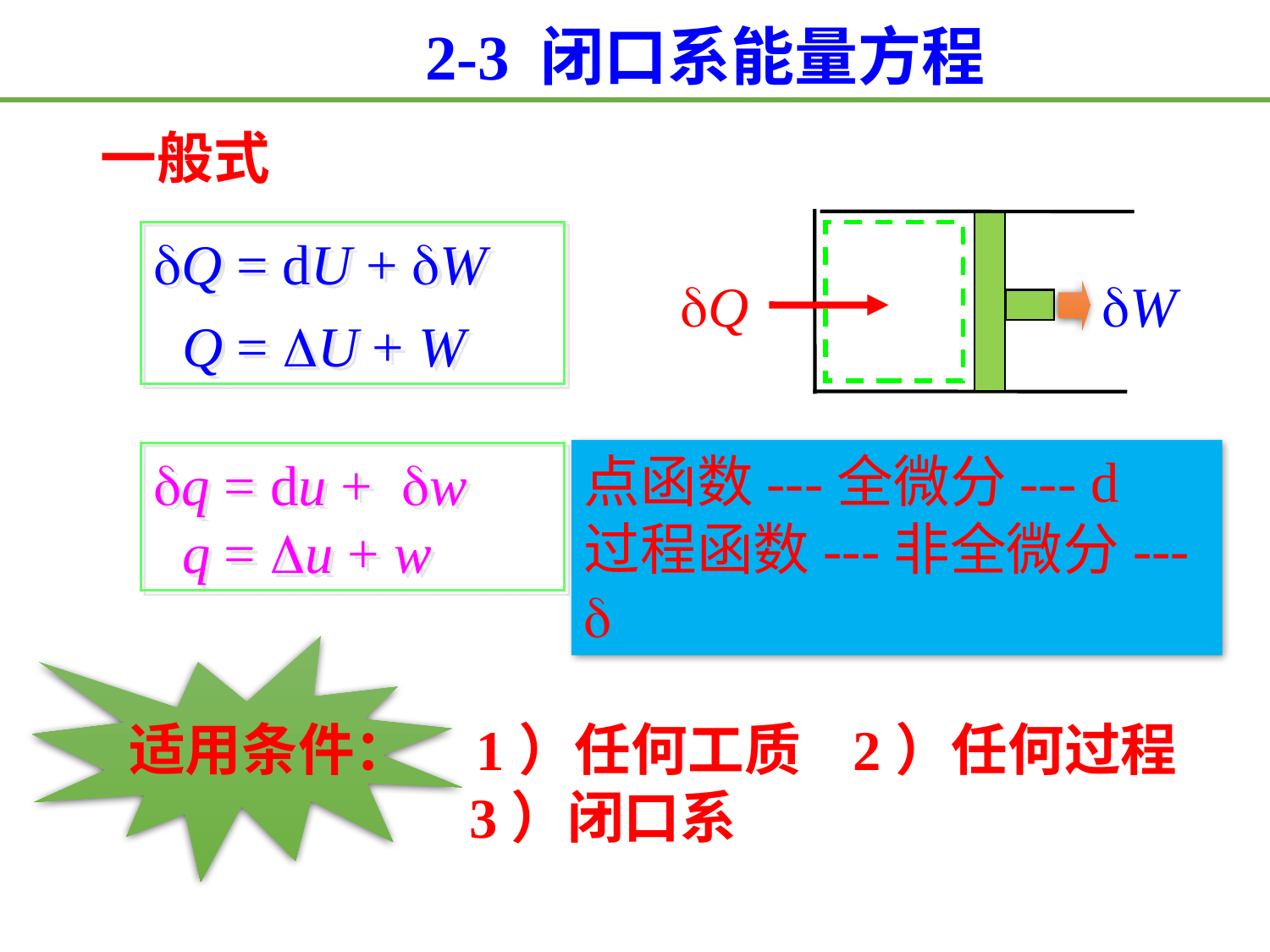

2-3 闭口系能量方程
一般式

δQ = dU + δW
  Q = ΔU + W

δQ
δW

点函数---全微分--- d
过程函数---非全微分--- δ
δq = du +  δw
  q = Δu + w
单位工质

适用条件：    1）任何工质   2）任何过程
                        3）闭口系